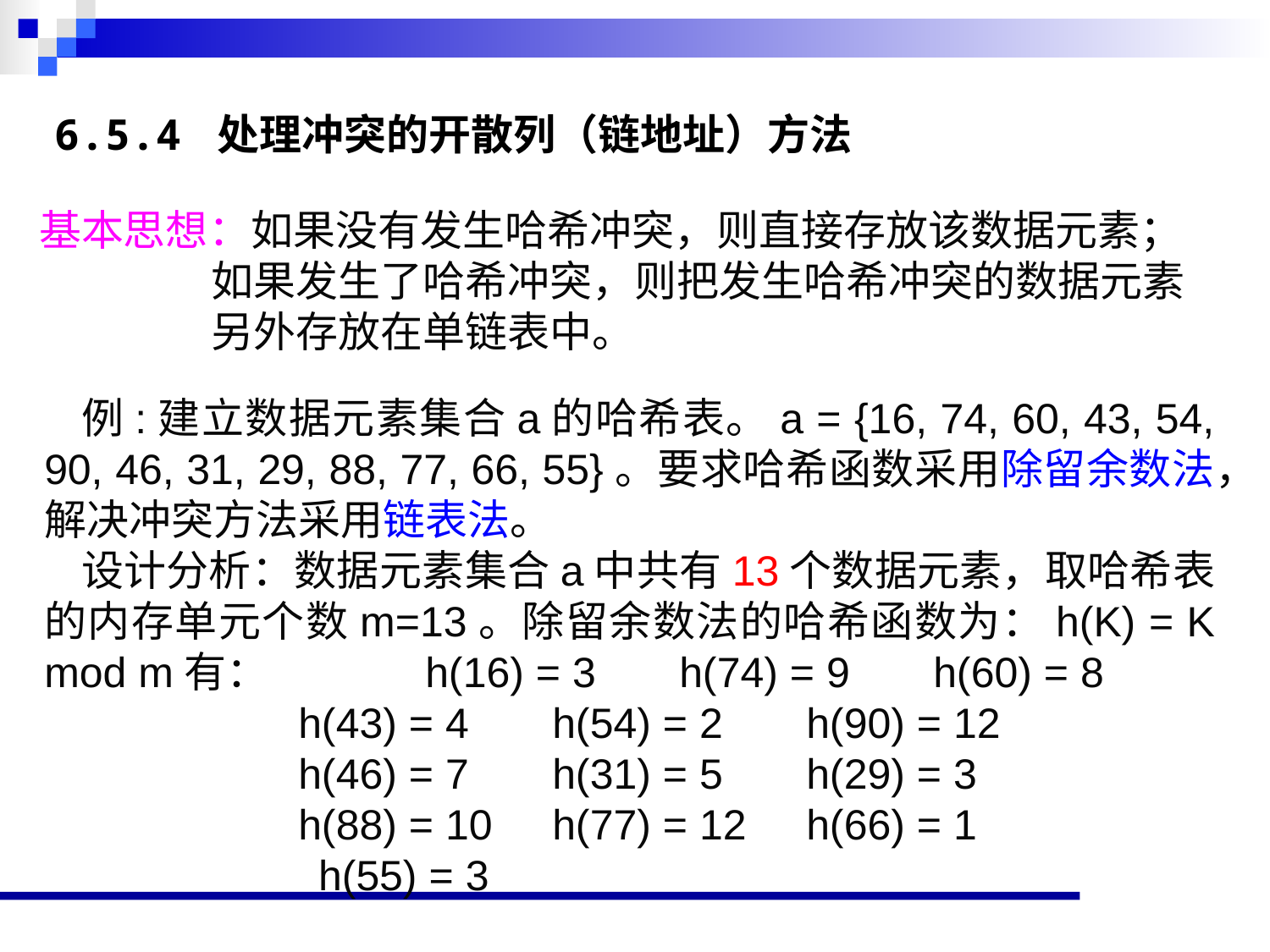

# 6.5.4 处理冲突的开散列（链地址）方法
基本思想：如果没有发生哈希冲突，则直接存放该数据元素；如果发生了哈希冲突，则把发生哈希冲突的数据元素另外存放在单链表中。
例:建立数据元素集合a的哈希表。a = {16, 74, 60, 43, 54, 90, 46, 31, 29, 88, 77, 66, 55}。要求哈希函数采用除留余数法，解决冲突方法采用链表法。
设计分析：数据元素集合a中共有13个数据元素，取哈希表的内存单元个数m=13。除留余数法的哈希函数为：h(K) = K mod m有：		h(16) = 3 	h(74) = 9	h(60) = 8
		h(43) = 4 	h(54) = 2	h(90) = 12
		h(46) = 7 	h(31) = 5	h(29) = 3
		h(88) = 10 	h(77) = 12	h(66) = 1
                    h(55) = 3